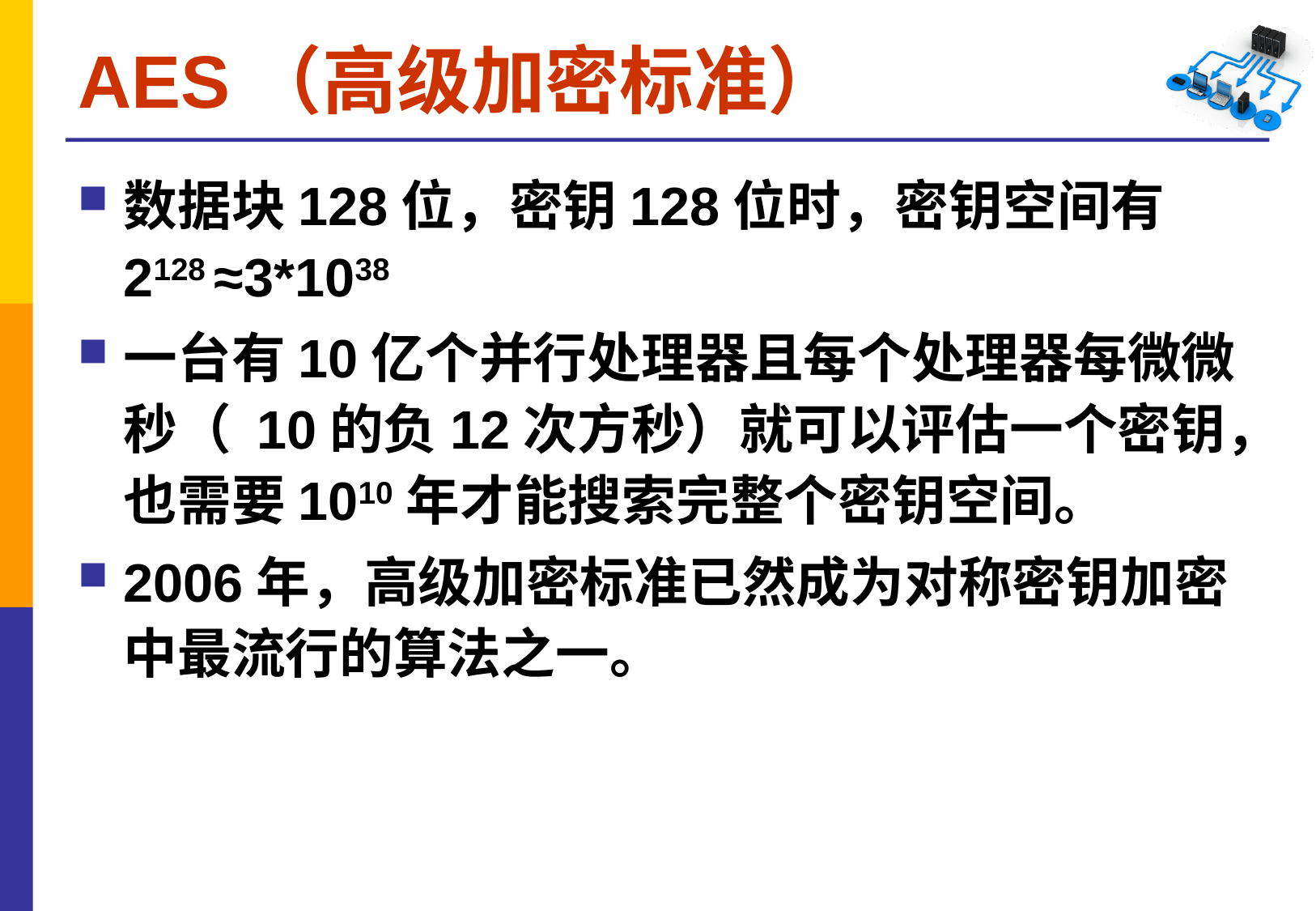

# AES（高级加密标准）
数据块128位，密钥128位时，密钥空间有2128 ≈3*1038
一台有10亿个并行处理器且每个处理器每微微秒（ 10的负12次方秒）就可以评估一个密钥，也需要1010年才能搜索完整个密钥空间。
2006年，高级加密标准已然成为对称密钥加密中最流行的算法之一。